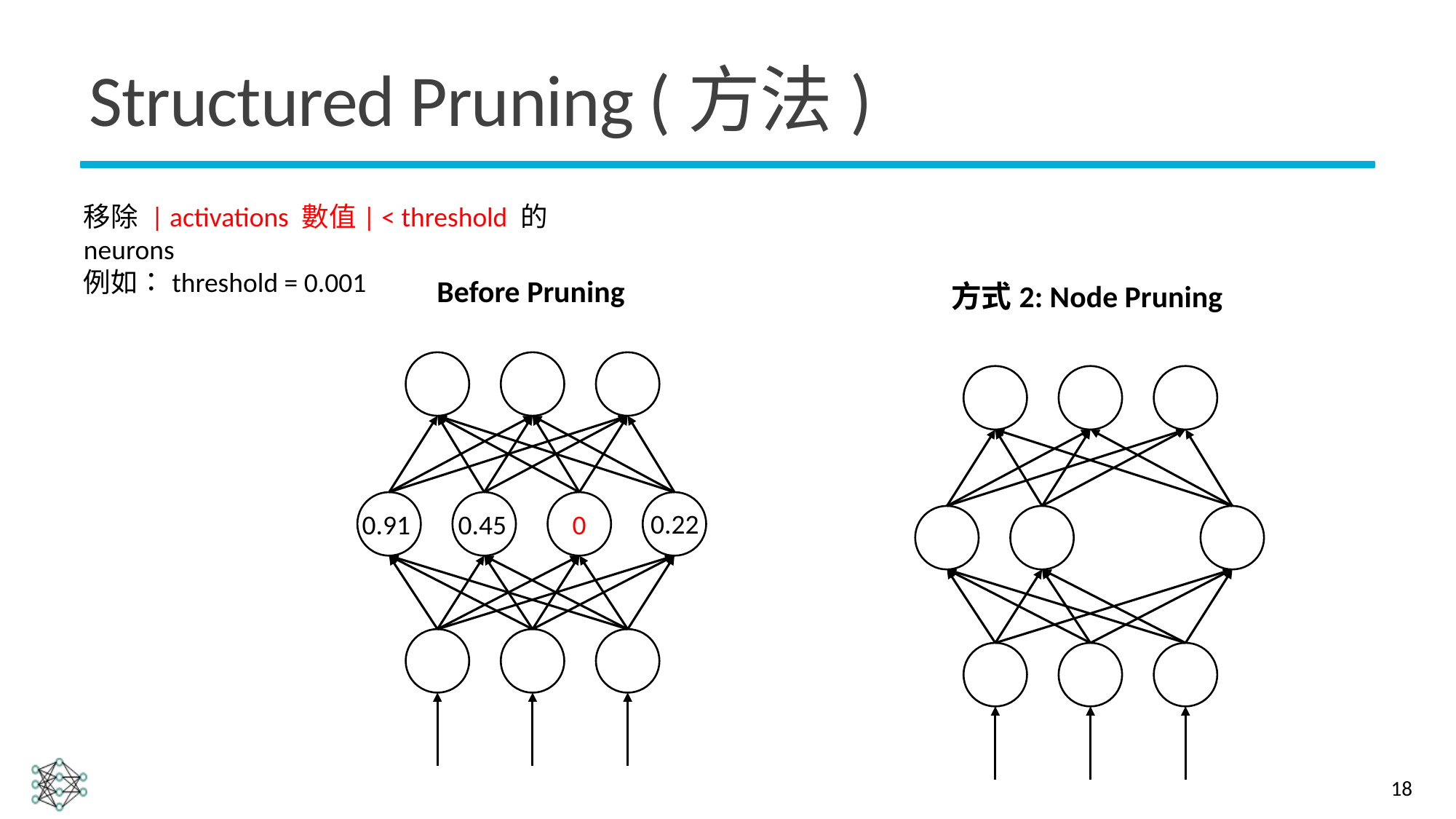

# Structured Pruning (方法)
移除 | activations 數值| < threshold 的 neurons
例如：threshold = 0.001
Before Pruning

方式2: Node Pruning

0.22
0.91
0.45
0
18